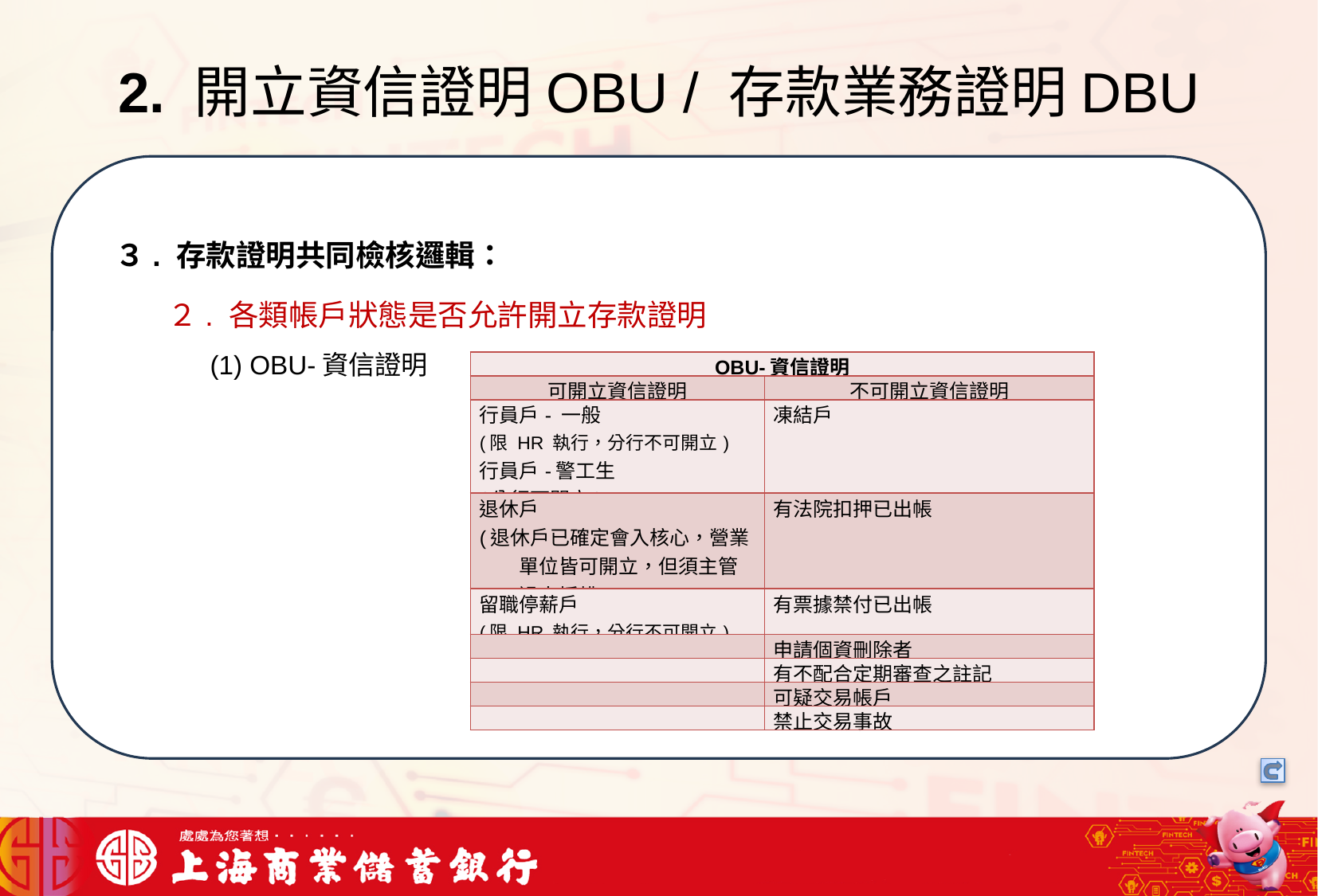

# 2. 開立資信證明OBU / 存款業務證明DBU
我們可以將信用卡相關資料存在一個檔案中，將這些檔案中的文字進行詞向量的轉換，把文字轉成數字向量存在向量資料庫中，透過檢索器在向量資料庫搜尋與用戶問題最接近的資訊，透過生成器，生成最合適的答案回覆用戶
３. 存款證明共同檢核邏輯：
２. 各類帳戶狀態是否允許開立存款證明
      (1) OBU-資信證明
| OBU-資信證明 |  |
| --- | --- |
| 可開立資信證明 | 不可開立資信證明 |
| 行員戶- 一般 (限 HR 執行，分行不可開立) 行員戶-警工生 (分行可開立) | 凍結戶 |
| 退休戶 (退休戶已確定會入核心，營業單位皆可開立，但須主管過卡授權) | 有法院扣押已出帳 |
| 留職停薪戶 (限 HR 執行，分行不可開立) | 有票據禁付已出帳 |
|  | 申請個資刪除者 |
|  | 有不配合定期審查之註記 |
|  | 可疑交易帳戶 |
|  | 禁止交易事故 |